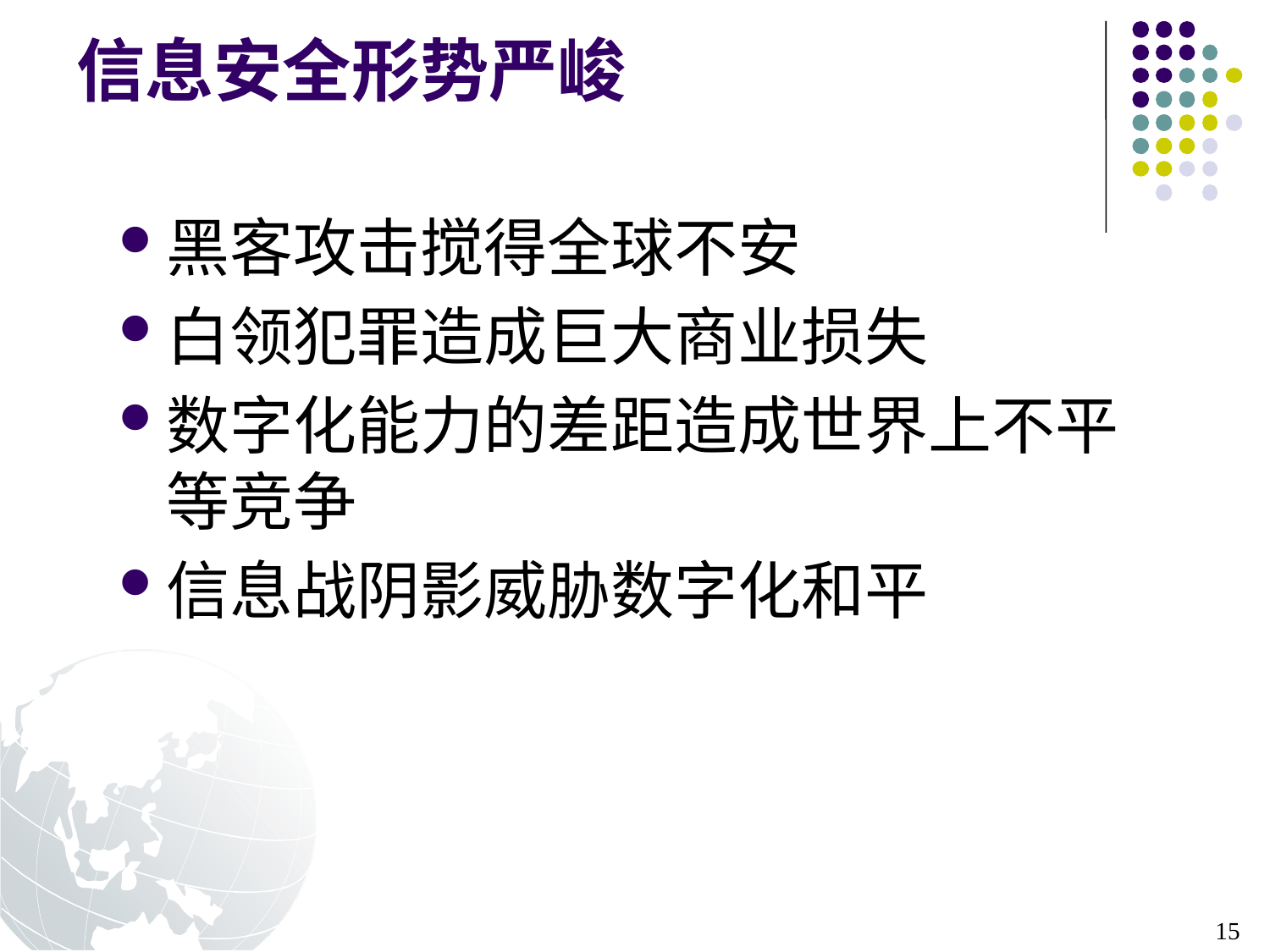

# 信息安全形势严峻
黑客攻击搅得全球不安
白领犯罪造成巨大商业损失
数字化能力的差距造成世界上不平等竞争
信息战阴影威胁数字化和平